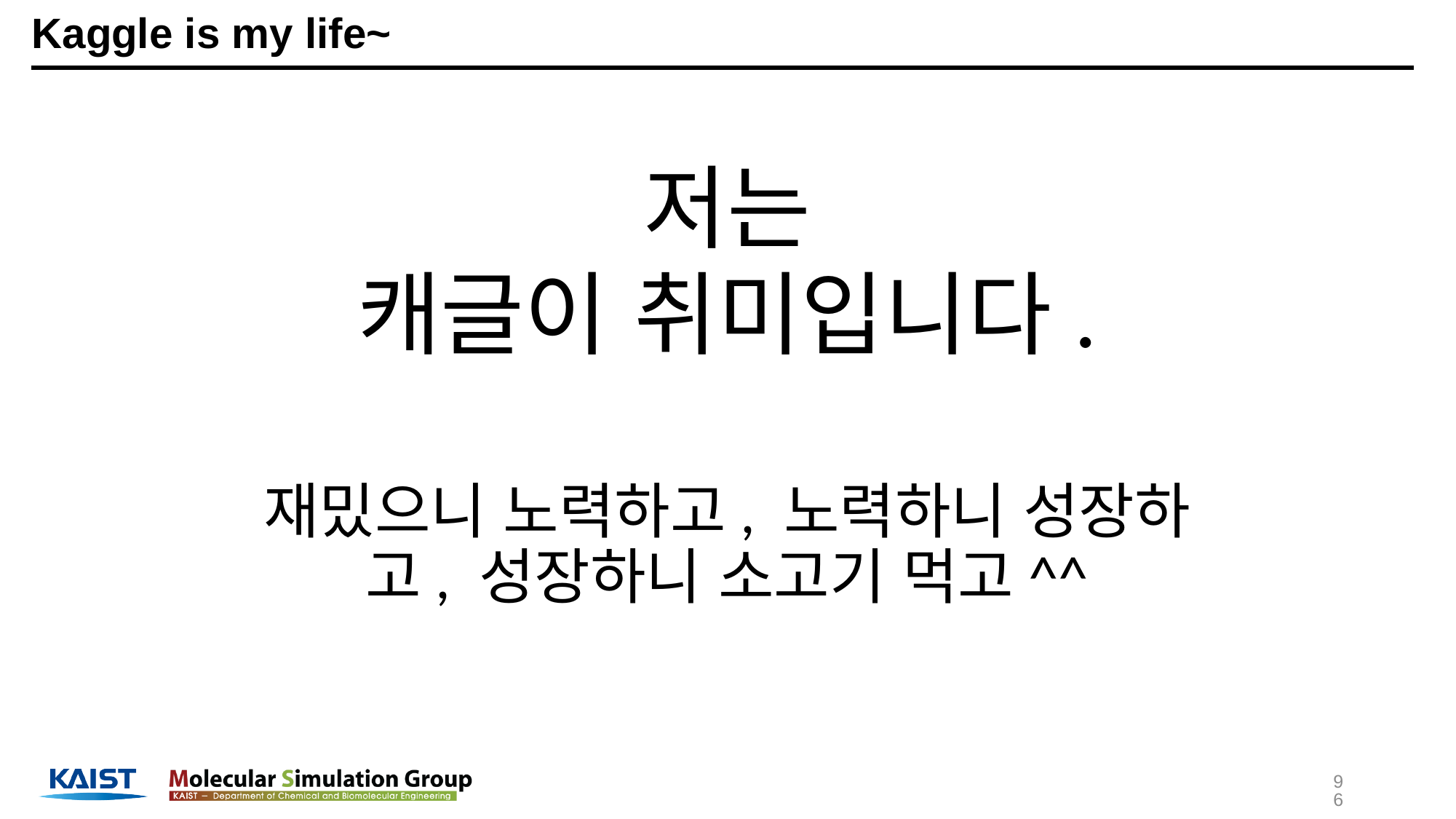

# Kaggle is my life~

저는
캐글이 취미입니다.
재밌으니 노력하고, 노력하니 성장하고, 성장하니 소고기 먹고^^
96